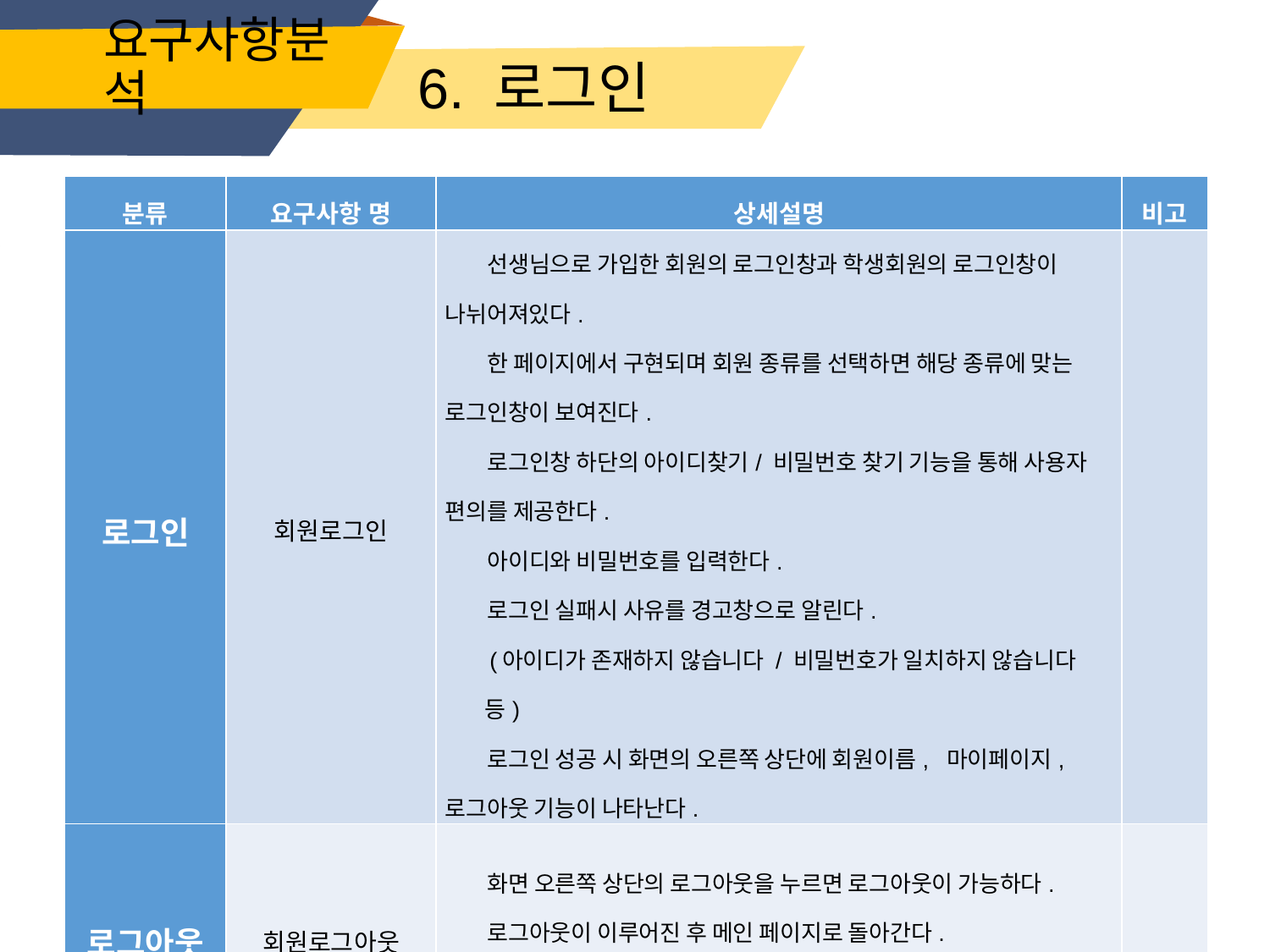

# 요구사항분석
 6. 로그인

| 분류 | 요구사항 명 | 상세설명 | 비고 |
| --- | --- | --- | --- |
| 로그인 | 회원로그인 | 선생님으로 가입한 회원의 로그인창과 학생회원의 로그인창이 나뉘어져있다. 한 페이지에서 구현되며 회원 종류를 선택하면 해당 종류에 맞는 로그인창이 보여진다. 로그인창 하단의 아이디찾기/ 비밀번호 찾기 기능을 통해 사용자 편의를 제공한다. 아이디와 비밀번호를 입력한다. 로그인 실패시 사유를 경고창으로 알린다. (아이디가 존재하지 않습니다 / 비밀번호가 일치하지 않습니다 등) 로그인 성공 시 화면의 오른쪽 상단에 회원이름, 마이페이지, 로그아웃 기능이 나타난다. |  |
| 로그아웃 | 회원로그아웃 | 화면 오른쪽 상단의 로그아웃을 누르면 로그아웃이 가능하다. 로그아웃이 이루어진 후 메인 페이지로 돌아간다. 회원정보가 있던 화면 오른쪽 상단에는 회원정보 대신 로그인/ 회원가입 링크를 추가한다. |  |